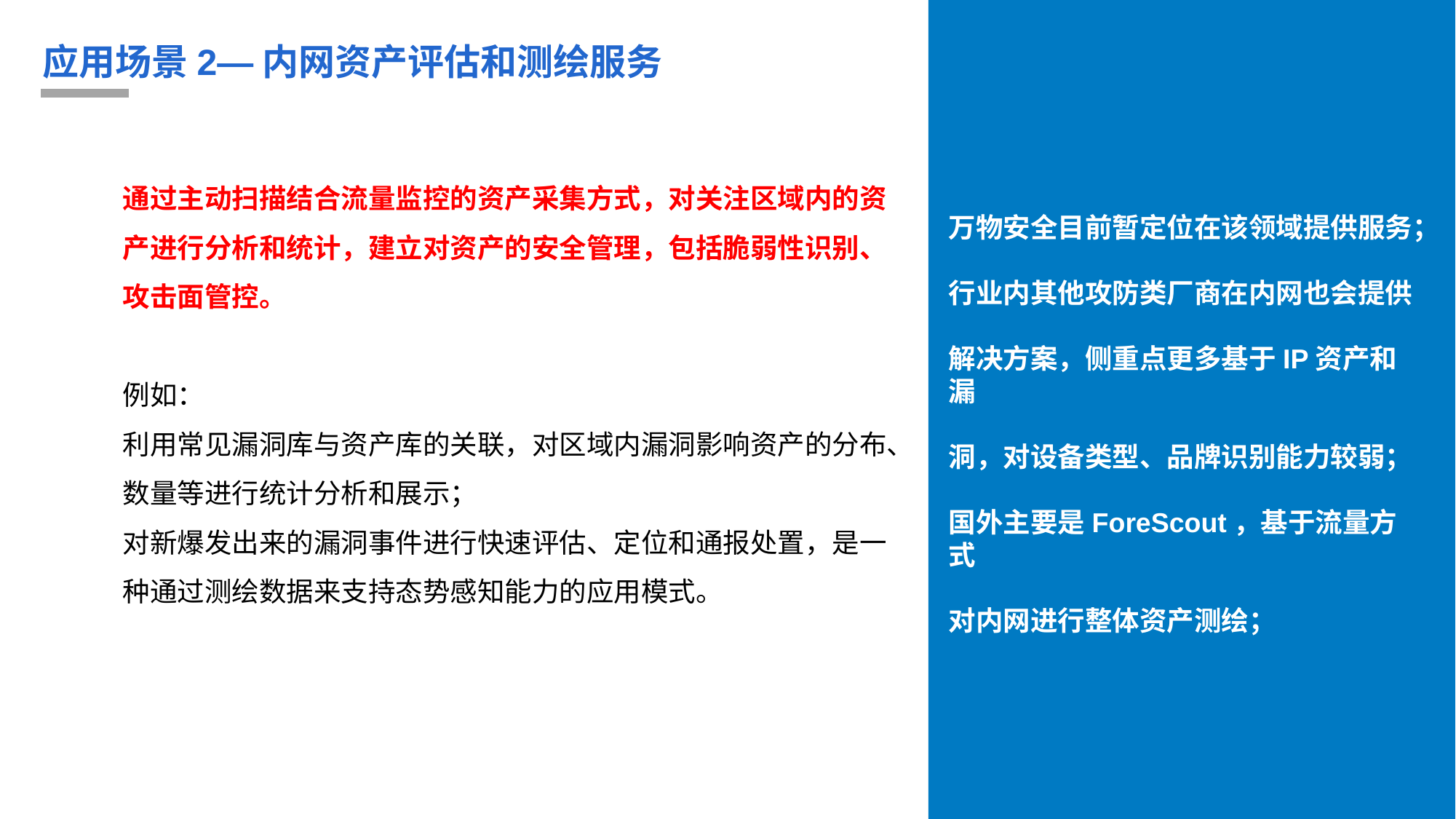

应用场景2—内网资产评估和测绘服务

通过主动扫描结合流量监控的资产采集方式，对关注区域内的资产进行分析和统计，建立对资产的安全管理，包括脆弱性识别、攻击面管控。

例如：
利用常见漏洞库与资产库的关联，对区域内漏洞影响资产的分布、数量等进行统计分析和展示；
对新爆发出来的漏洞事件进行快速评估、定位和通报处置，是一种通过测绘数据来支持态势感知能力的应用模式。
万物安全目前暂定位在该领域提供服务；

行业内其他攻防类厂商在内网也会提供

解决方案，侧重点更多基于IP资产和漏

洞，对设备类型、品牌识别能力较弱；

国外主要是ForeScout，基于流量方式

对内网进行整体资产测绘；